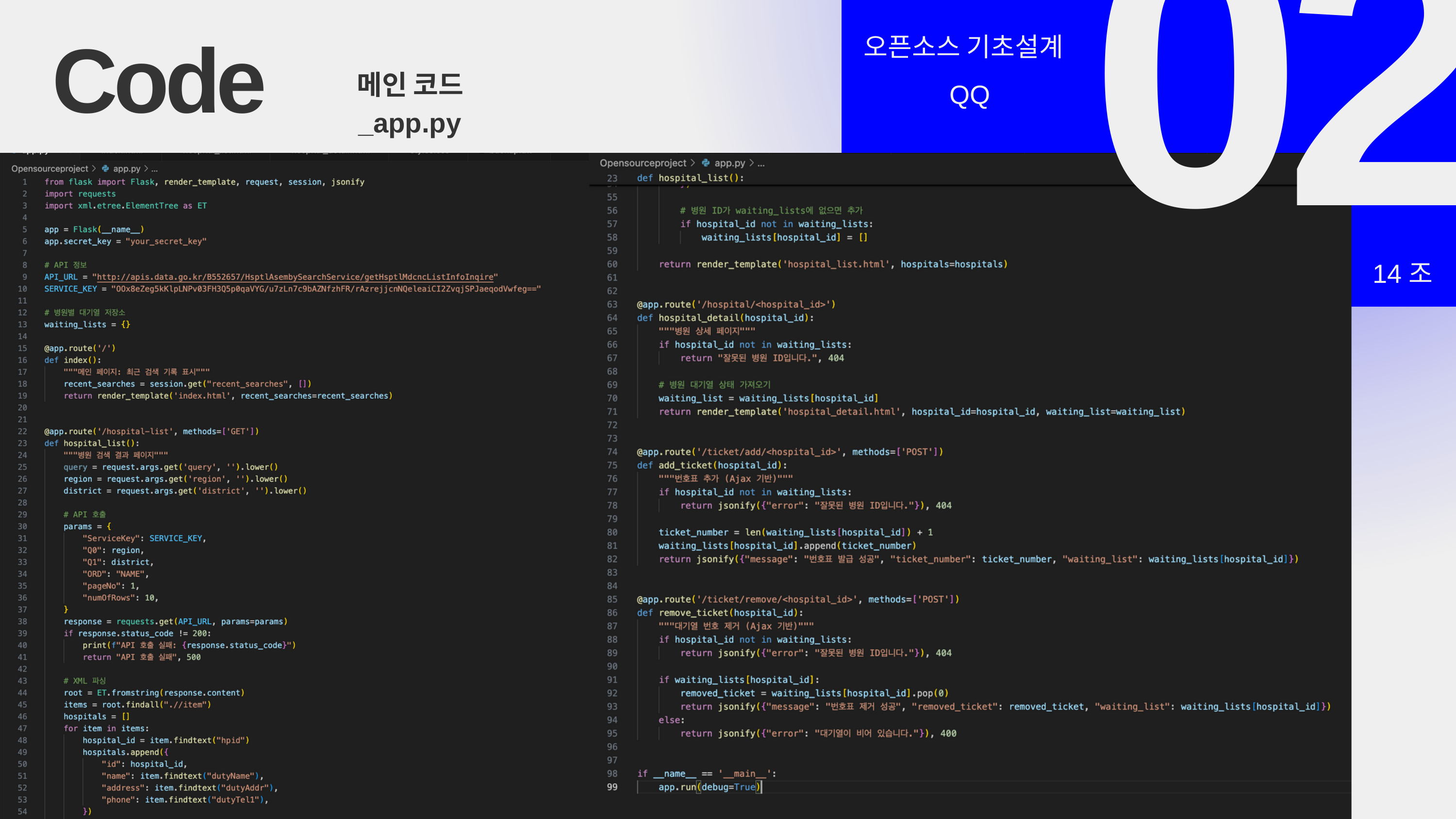

02

오픈소스 기초설계
Code
메인 코드_app.py
QQ

14조